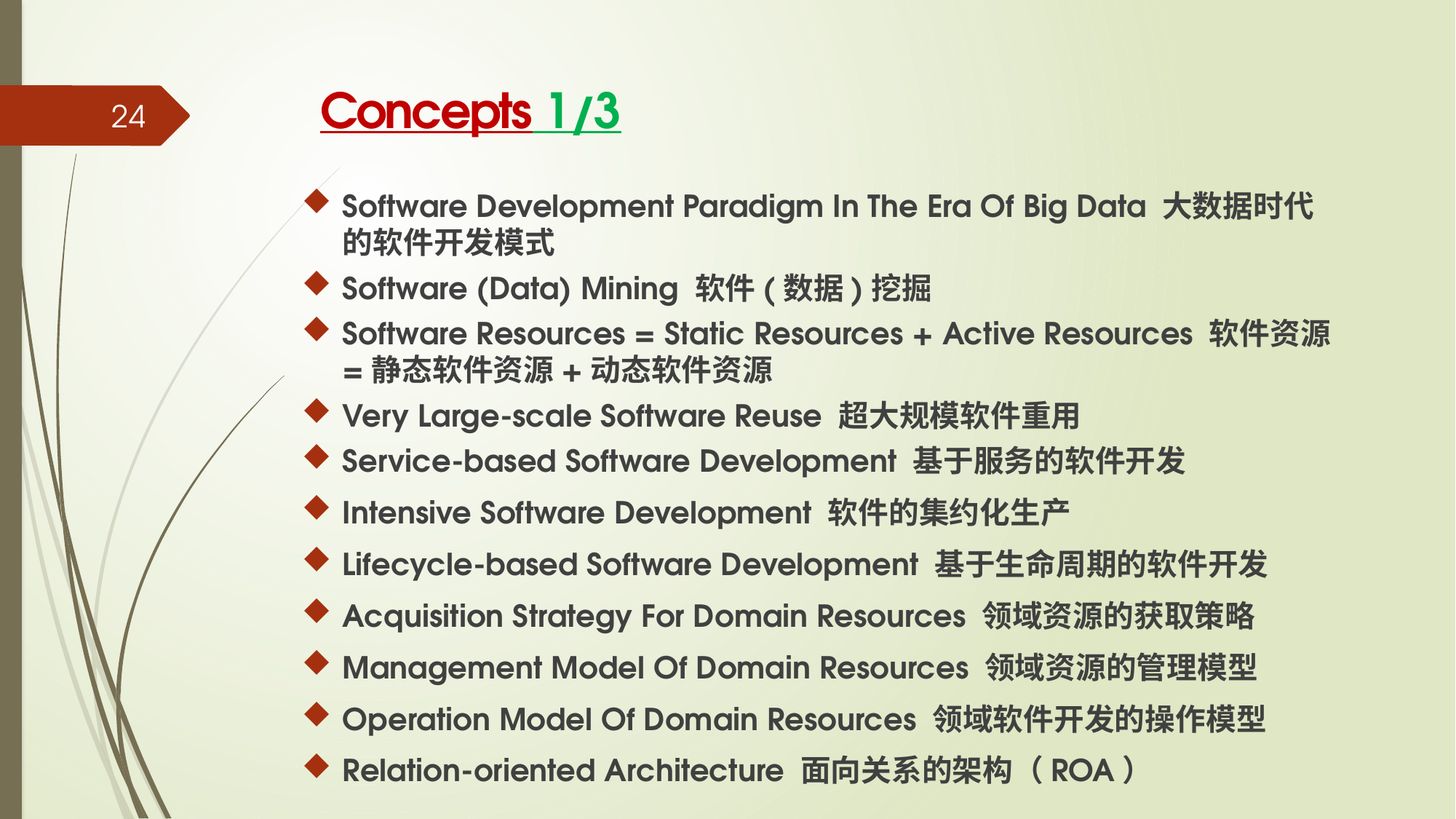

# Concepts 1/3
24
Software Development Paradigm In The Era Of Big Data 大数据时代的软件开发模式
Software (Data) Mining 软件(数据)挖掘
Software Resources = Static Resources + Active Resources 软件资源=静态软件资源+动态软件资源
Very Large-scale Software Reuse 超大规模软件重用
Service-based Software Development 基于服务的软件开发
Intensive Software Development 软件的集约化生产
Lifecycle-based Software Development 基于生命周期的软件开发
Acquisition Strategy For Domain Resources 领域资源的获取策略
Management Model Of Domain Resources 领域资源的管理模型
Operation Model Of Domain Resources 领域软件开发的操作模型
Relation-oriented Architecture 面向关系的架构（ROA）